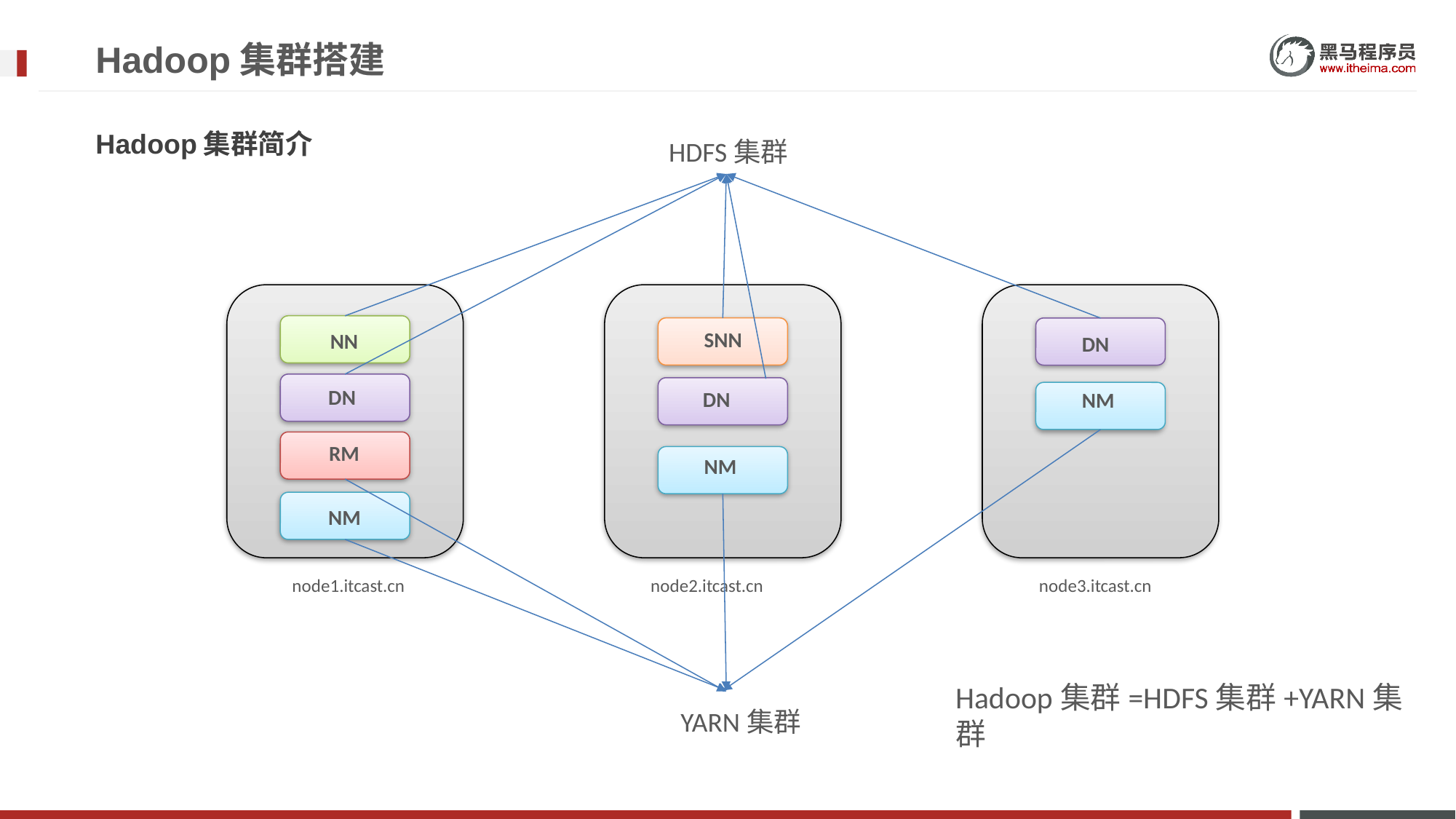

# Hadoop集群搭建
Hadoop集群简介
HDFS集群

SNN
NN
DN

DN
DN
NM

RM

NM

NM
node3.itcast.cn
node2.itcast.cn
node1.itcast.cn
Hadoop集群=HDFS集群+YARN集群
YARN集群